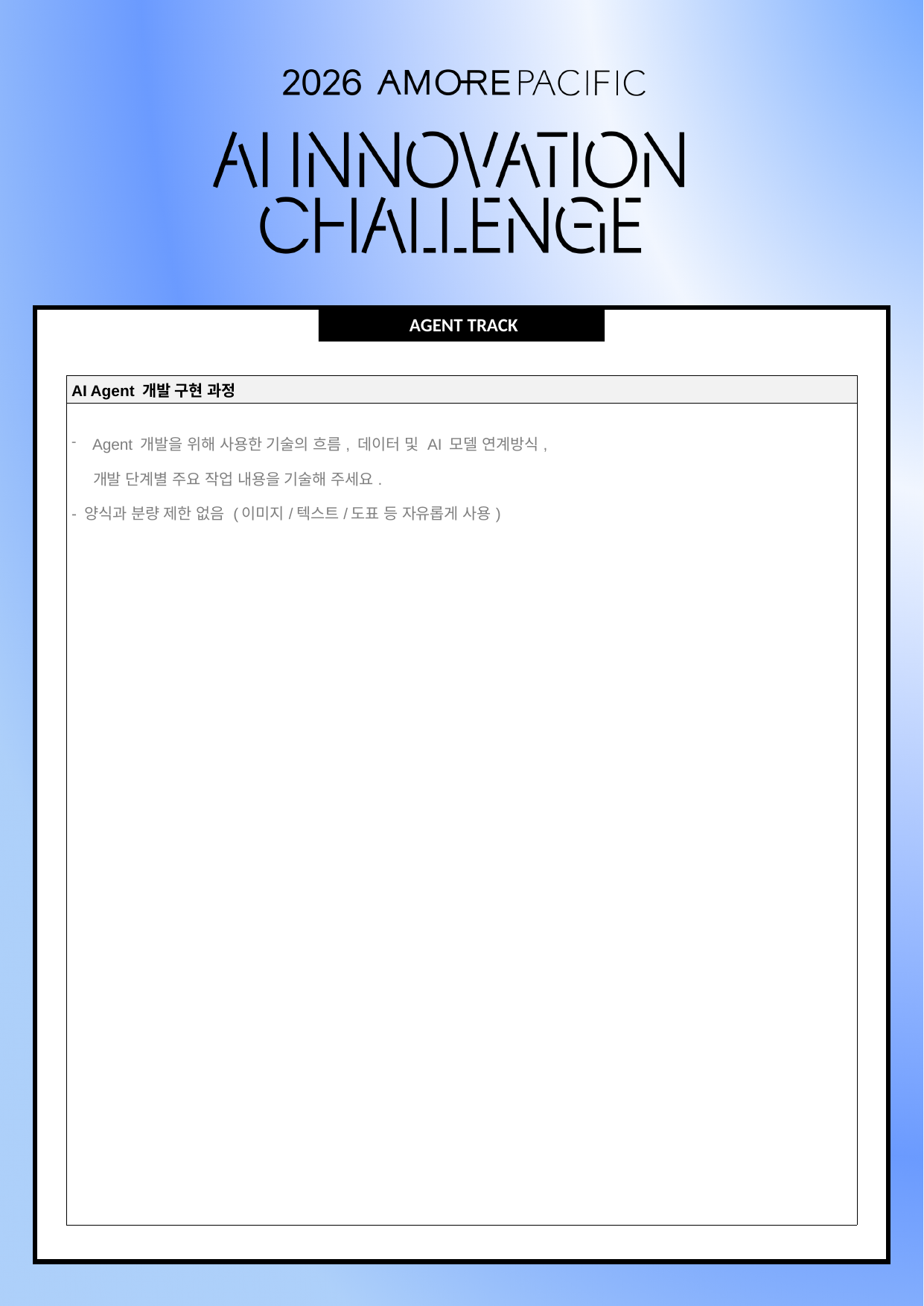

AGENT TRACK

| AI Agent 개발 구현 과정 |
| --- |
| Agent 개발을 위해 사용한 기술의 흐름, 데이터 및 AI 모델 연계방식, 개발 단계별 주요 작업 내용을 기술해 주세요. - 양식과 분량 제한 없음 (이미지/텍스트/도표 등 자유롭게 사용) |